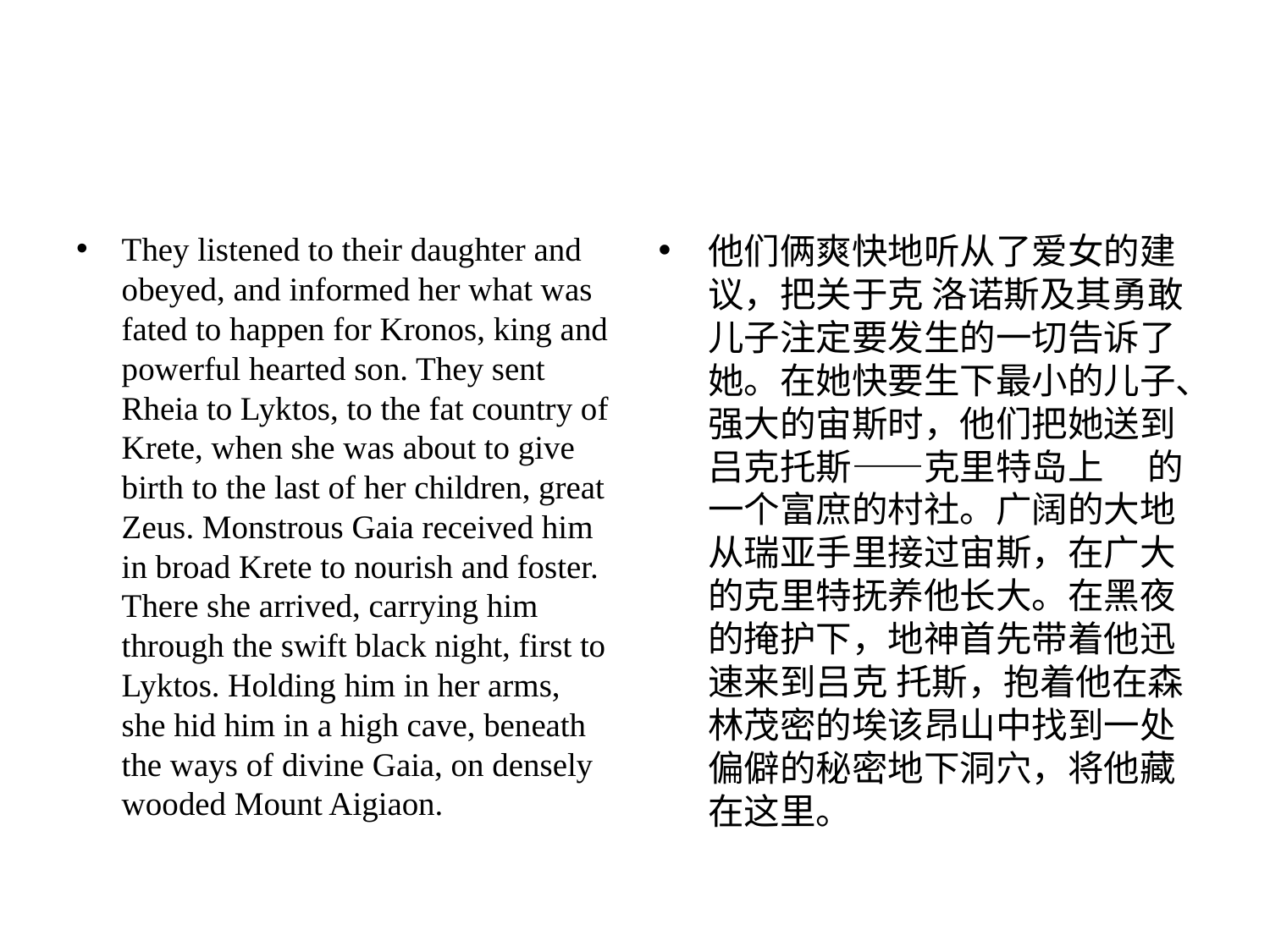

#
They listened to their daughter and obeyed, and informed her what was fated to happen for Kronos, king and powerful hearted son. They sent Rheia to Lyktos, to the fat country of Krete, when she was about to give birth to the last of her children, great Zeus. Monstrous Gaia received him in broad Krete to nourish and foster. There she arrived, carrying him through the swift black night, first to Lyktos. Holding him in her arms, she hid him in a high cave, beneath the ways of divine Gaia, on densely wooded Mount Aigiaon.
他们俩爽快地听从了爱⼥的建议，把关于克 洛诺斯及其勇敢⼉⼦注定要发⽣的⼀切告诉了她。在她快要⽣下最⼩的⼉⼦、强⼤的宙斯时，他们把她送到吕克托斯——克⾥特岛上 　的⼀个富庶的村社。⼴阔的⼤地从瑞亚⼿⾥接过宙斯，在⼴⼤的克⾥特抚养他长⼤。在⿊夜的掩护下，地神⾸先带着他迅速来到吕克 托斯，抱着他在森林茂密的埃该昂⼭中找到⼀处偏僻的秘密地下洞⽳，将他藏在这⾥。